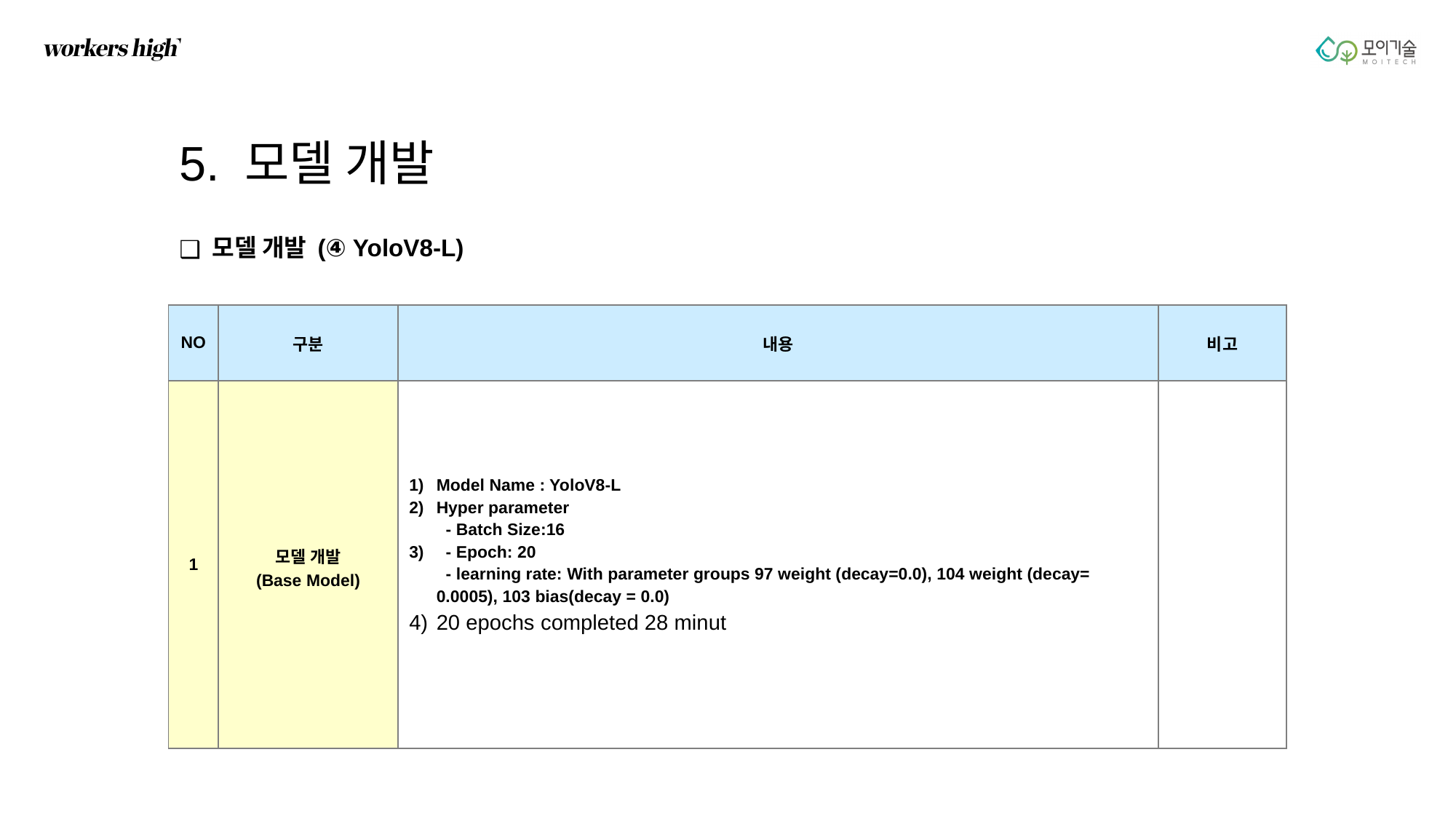

5. 모델 개발
 모델 개발 (④ YoloV8-L)
| NO | 구분 | 내용 | 비고 |
| --- | --- | --- | --- |
| 1 | 모델 개발 (Base Model) | Model Name : YoloV8-L Hyper parameter - Batch Size:16 - Epoch: 20 - learning rate: With parameter groups 97 weight (decay=0.0), 104 weight (decay= 0.0005), 103 bias(decay = 0.0) 20 epochs completed 28 minut |  |